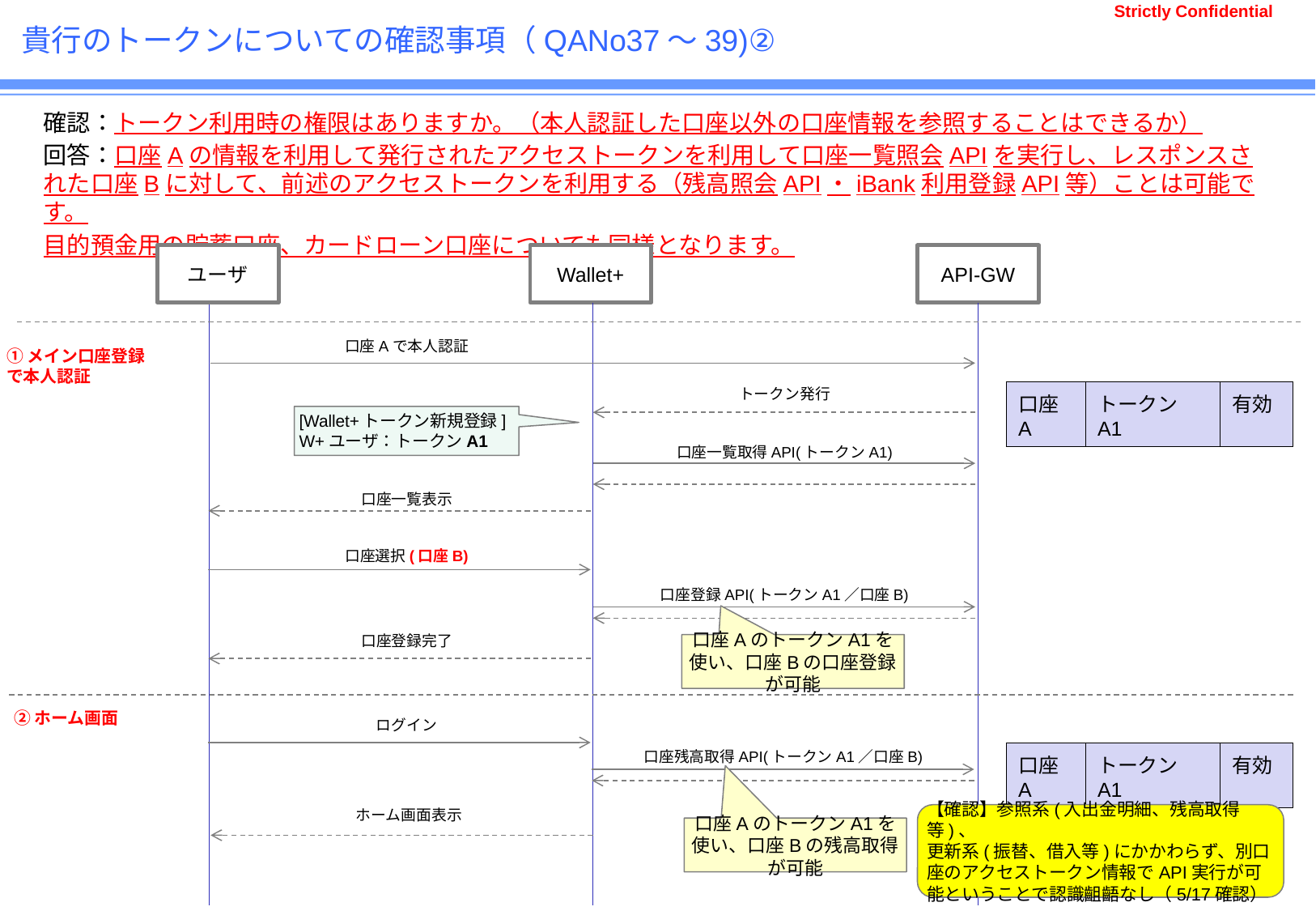

# 貴行のトークンについての確認事項（QANo37～39)②
確認：トークン利用時の権限はありますか。（本人認証した口座以外の口座情報を参照することはできるか）
回答：口座Aの情報を利用して発行されたアクセストークンを利用して口座一覧照会APIを実行し、レスポンスされた口座Bに対して、前述のアクセストークンを利用する（残高照会API・iBank利用登録API等）ことは可能です。
目的預金用の貯蓄口座、カードローン口座についても同様となります。
ユーザ
Wallet+
API-GW
口座Aで本人認証
①メイン口座登録で本人認証
トークン発行
| 口座A | トークンA1 | 有効 |
| --- | --- | --- |
[Wallet+トークン新規登録]
W+ユーザ：トークンA1
口座一覧取得API(トークンA1)
口座一覧表示
口座選択(口座B)
口座登録API(トークンA1／口座B)
口座登録完了
口座AのトークンA1を使い、口座Bの口座登録が可能
②ホーム画面
ログイン
口座残高取得API(トークンA1／口座B)
| 口座A | トークンA1 | 有効 |
| --- | --- | --- |
ホーム画面表示
【確認】参照系(入出金明細、残高取得等)、
更新系(振替、借入等)にかかわらず、別口座のアクセストークン情報でAPI実行が可能ということで認識齟齬なし（5/17確認）
口座AのトークンA1を使い、口座Bの残高取得が可能